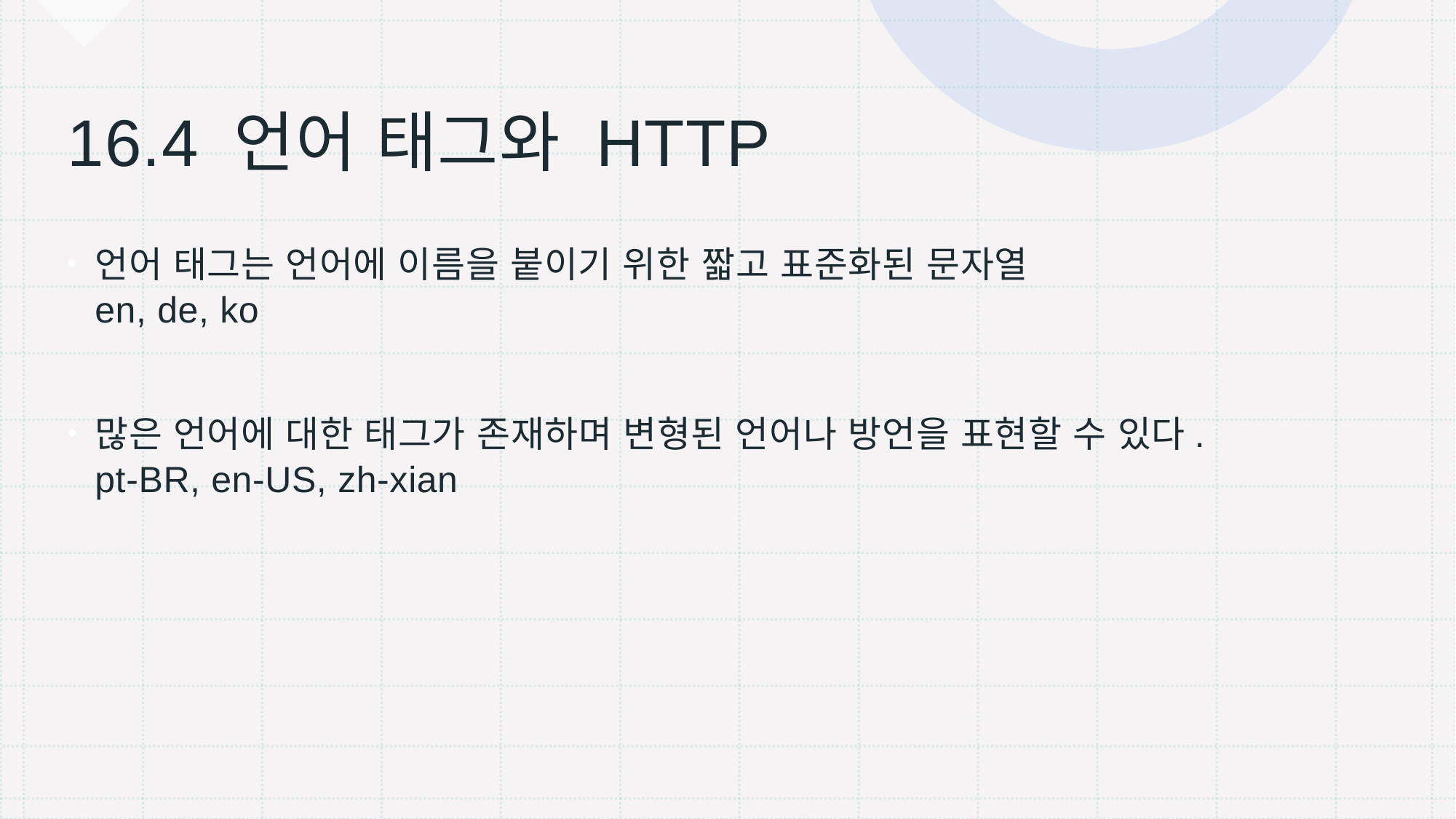

# 16.4 언어 태그와 HTTP
언어 태그는 언어에 이름을 붙이기 위한 짧고 표준화된 문자열
en, de, ko

많은 언어에 대한 태그가 존재하며 변형된 언어나 방언을 표현할 수 있다.
pt-BR, en-US, zh-xian